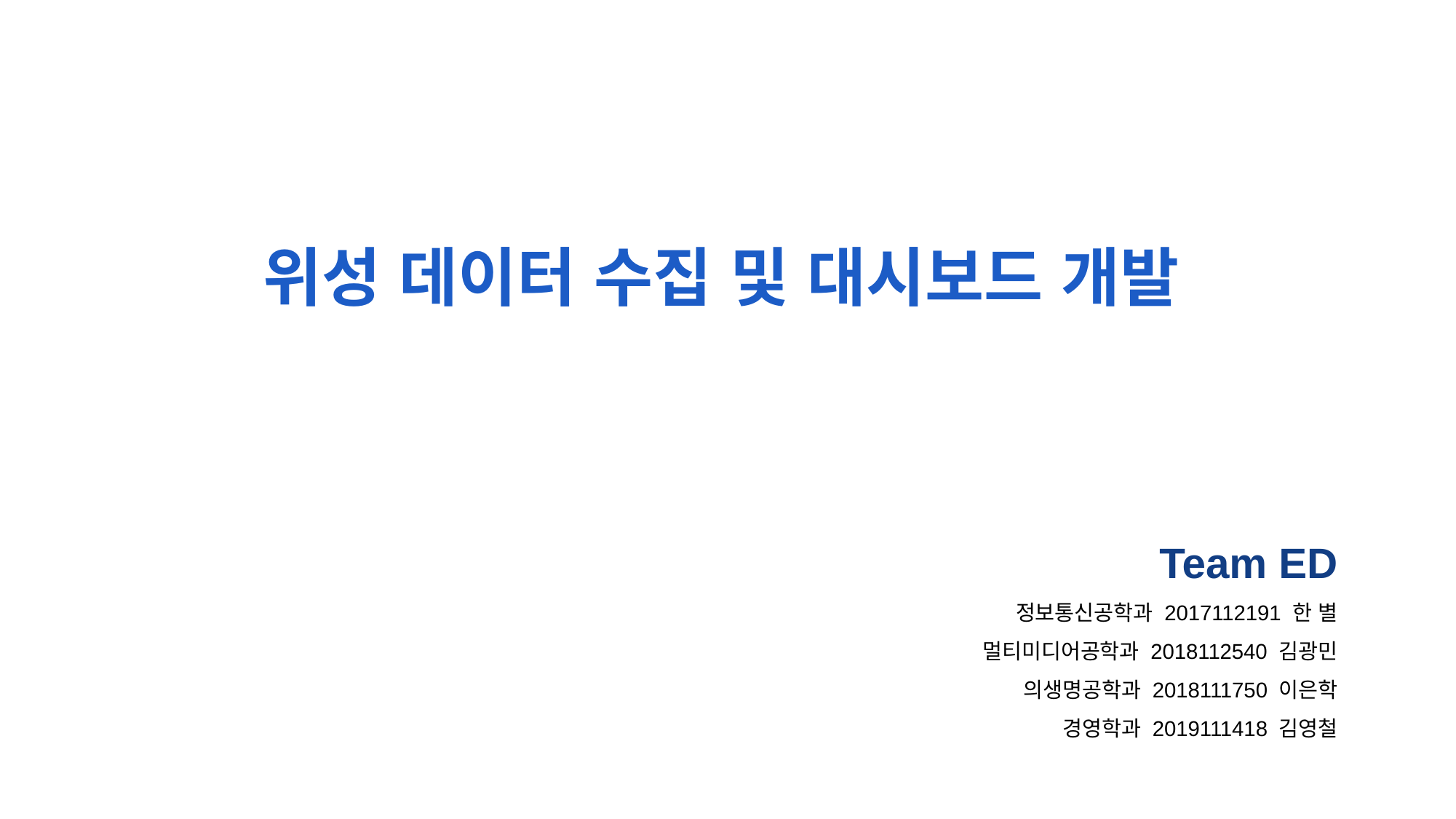

위성 데이터 수집 및 대시보드 개발
Team ED
정보통신공학과 2017112191 한 별
멀티미디어공학과 2018112540 김광민
의생명공학과 2018111750 이은학
경영학과 2019111418 김영철